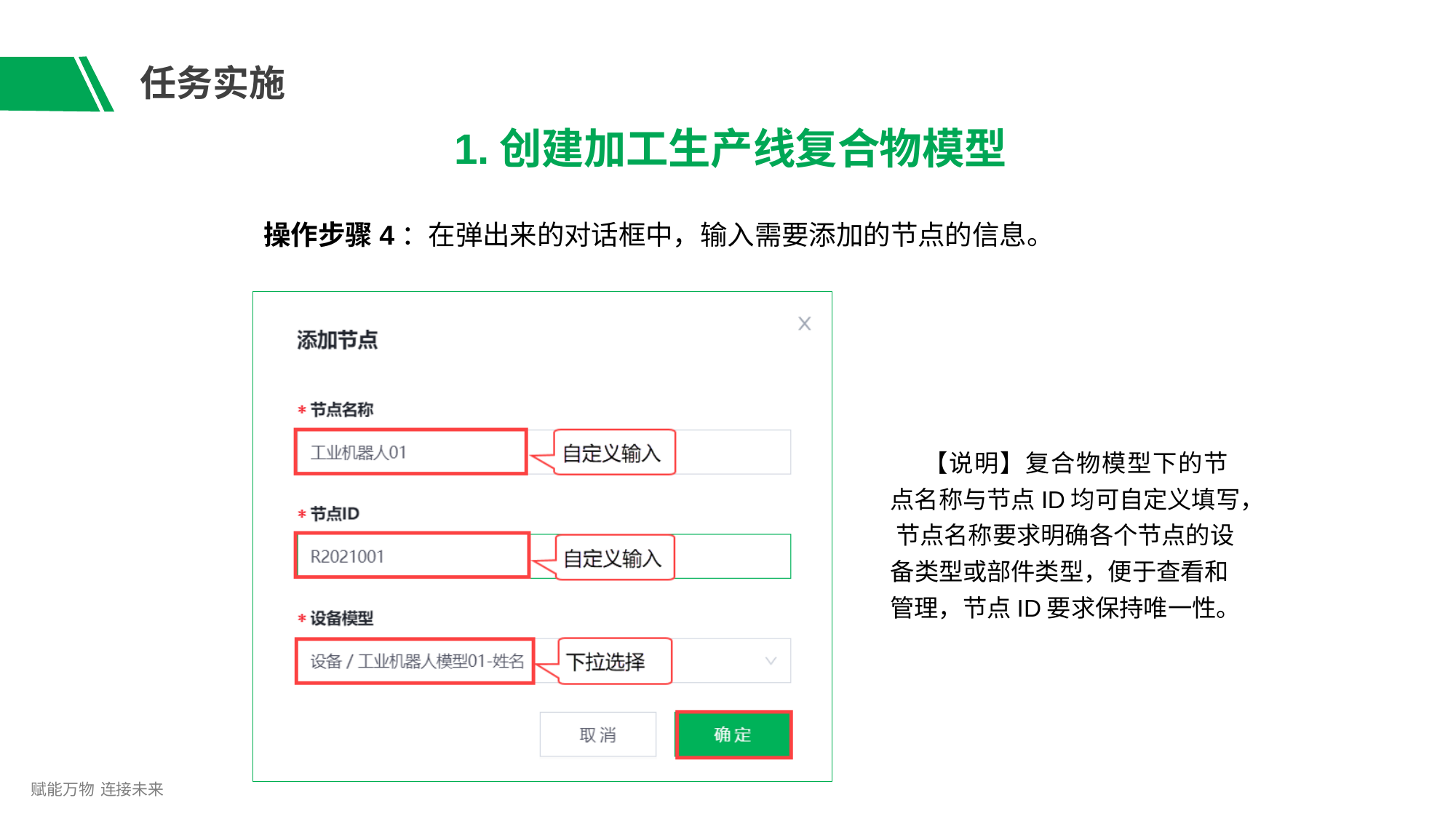

# 任务实施
1.创建加工生产线复合物模型
操作步骤4：在弹出来的对话框中，输入需要添加的节点的信息。

【说明】复合物模型下的节 点名称与节点ID均可自定义填写， 节点名称要求明确各个节点的设 备类型或部件类型，便于查看和 管理，节点ID要求保持唯一性。
赋能万物 连接未来